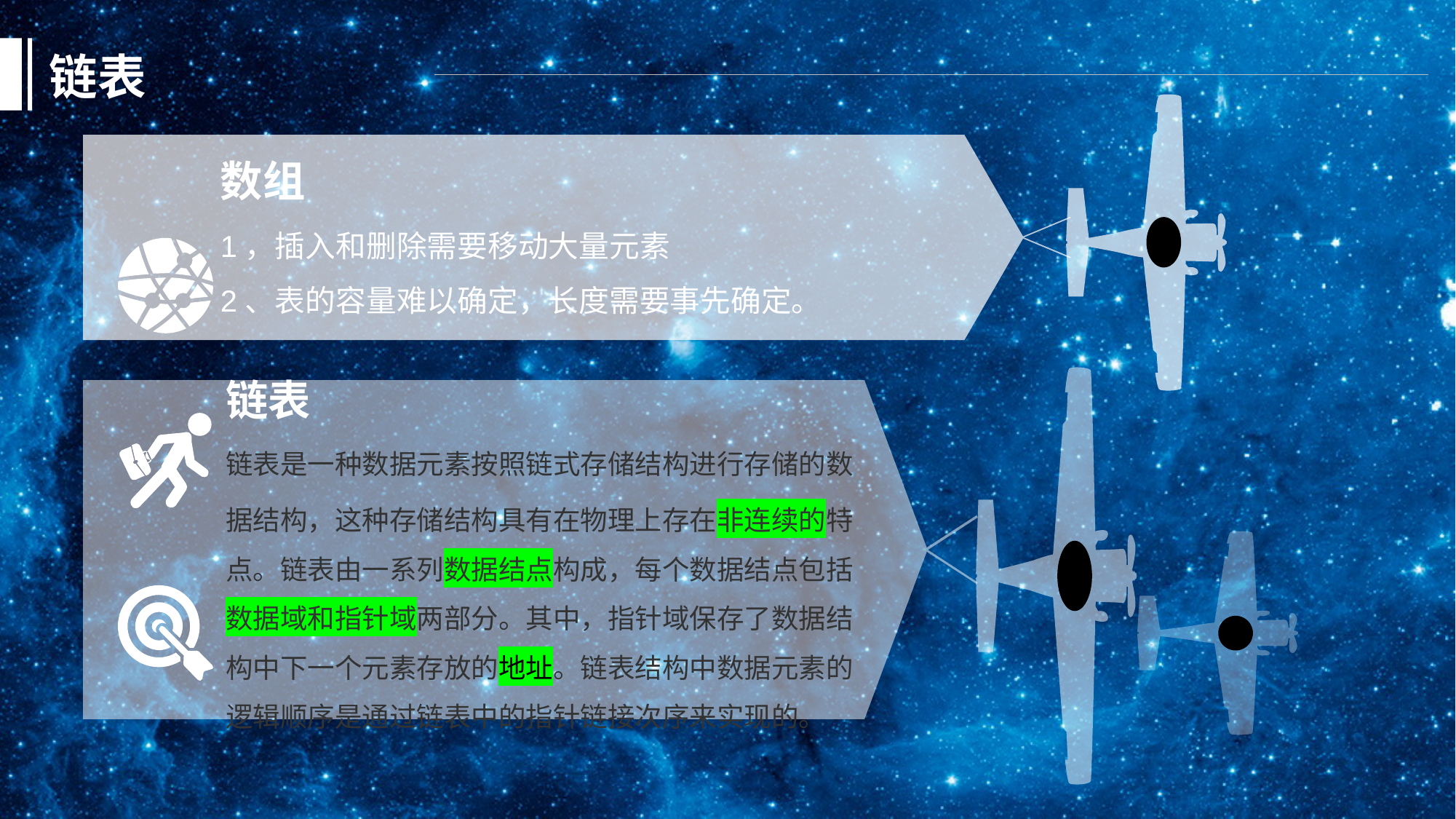

链表

数组
1，插入和删除需要移动大量元素
2、表的容量难以确定，长度需要事先确定。

链表
链表是一种数据元素按照链式存储结构进行存储的数据结构，这种存储结构具有在物理上存在非连续的特点。链表由一系列数据结点构成，每个数据结点包括数据域和指针域两部分。其中，指针域保存了数据结构中下一个元素存放的地址。链表结构中数据元素的逻辑顺序是通过链表中的指针链接次序来实现的。